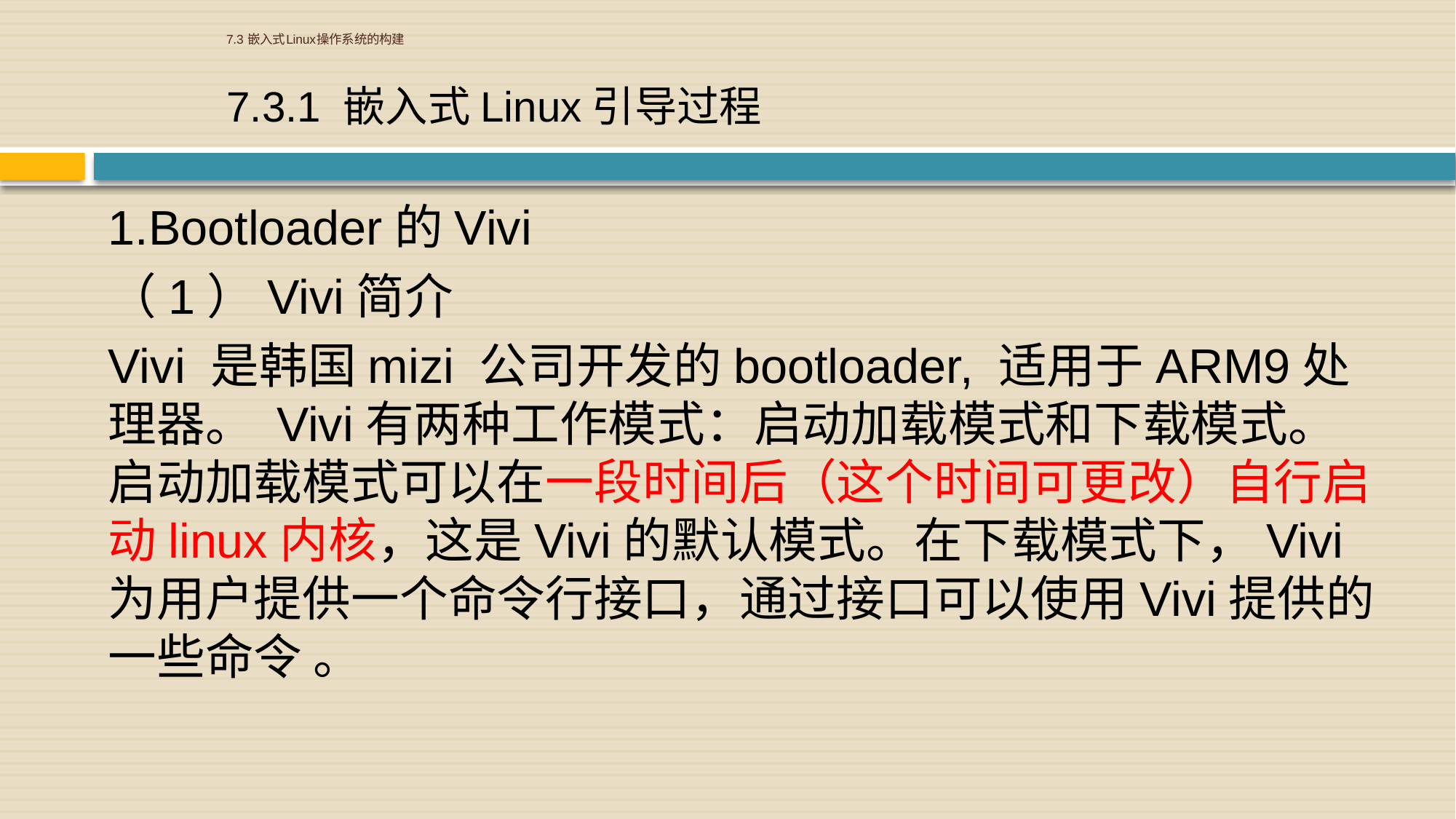

# 7.3 嵌入式Linux操作系统的构建
7.3.1 嵌入式Linux引导过程
1.Bootloader的Vivi
（1）Vivi简介
Vivi 是韩国mizi 公司开发的bootloader, 适用于ARM9处理器。 Vivi有两种工作模式：启动加载模式和下载模式。启动加载模式可以在一段时间后（这个时间可更改）自行启动linux内核，这是Vivi的默认模式。在下载模式下，Vivi为用户提供一个命令行接口，通过接口可以使用Vivi提供的一些命令 。